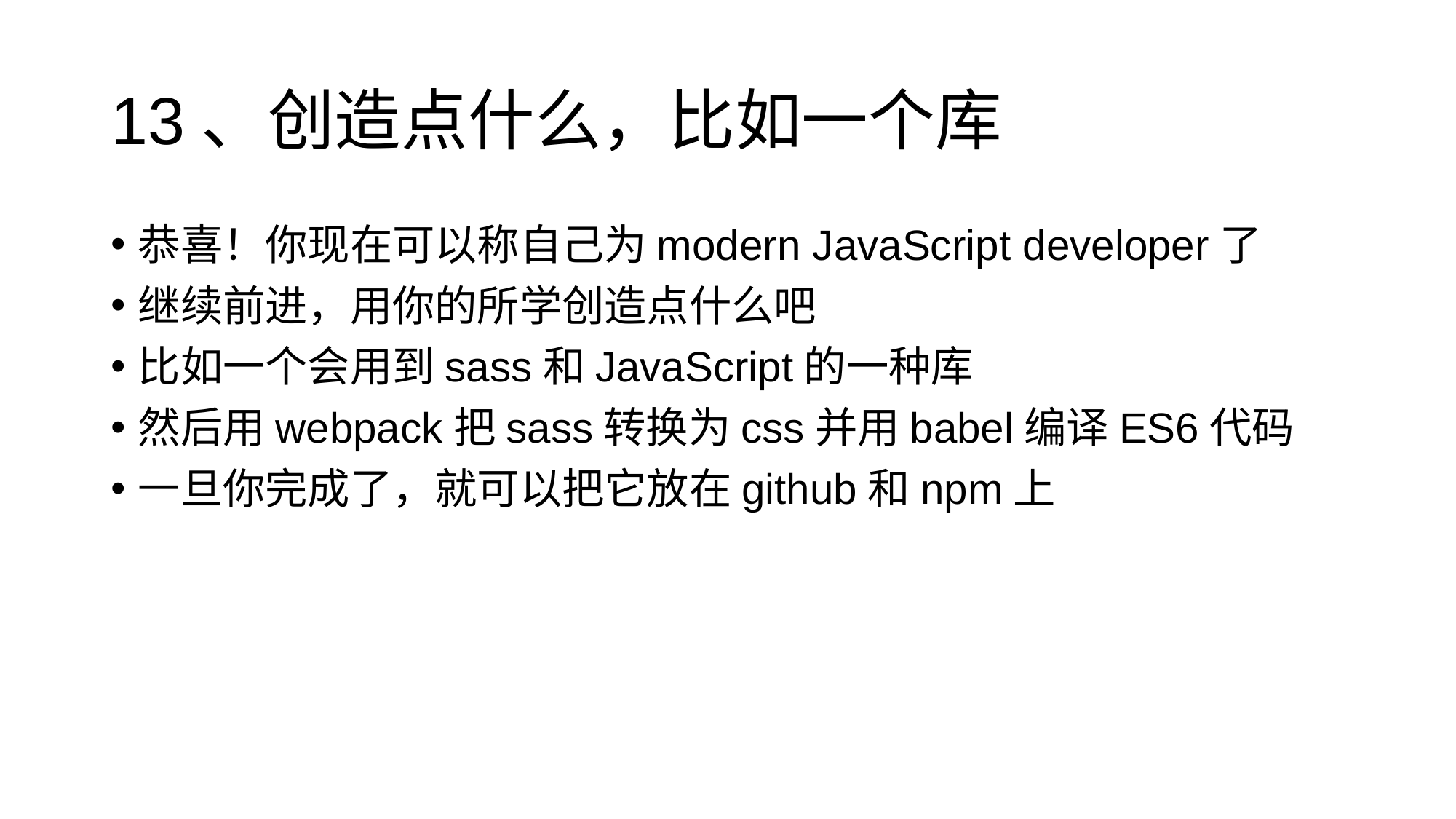

# 13、创造点什么，比如一个库
恭喜！你现在可以称自己为modern JavaScript developer了
继续前进，用你的所学创造点什么吧
比如一个会用到sass和JavaScript的一种库
然后用webpack把sass转换为css并用babel编译ES6代码
一旦你完成了，就可以把它放在github和npm上